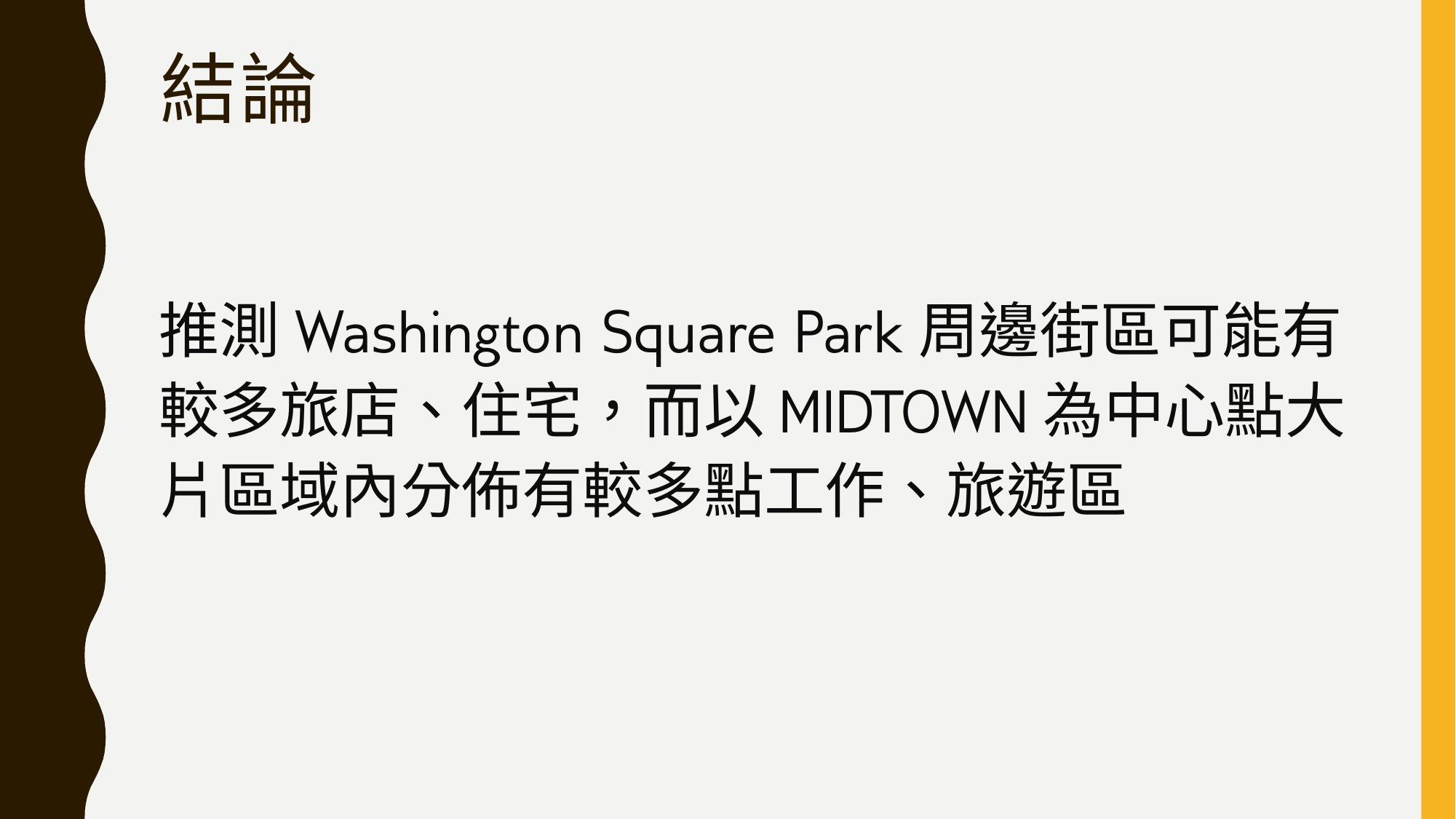

# 結論
推測Washington Square Park周邊街區可能有較多旅店、住宅，而以MIDTOWN為中心點大片區域內分佈有較多點工作、旅遊區